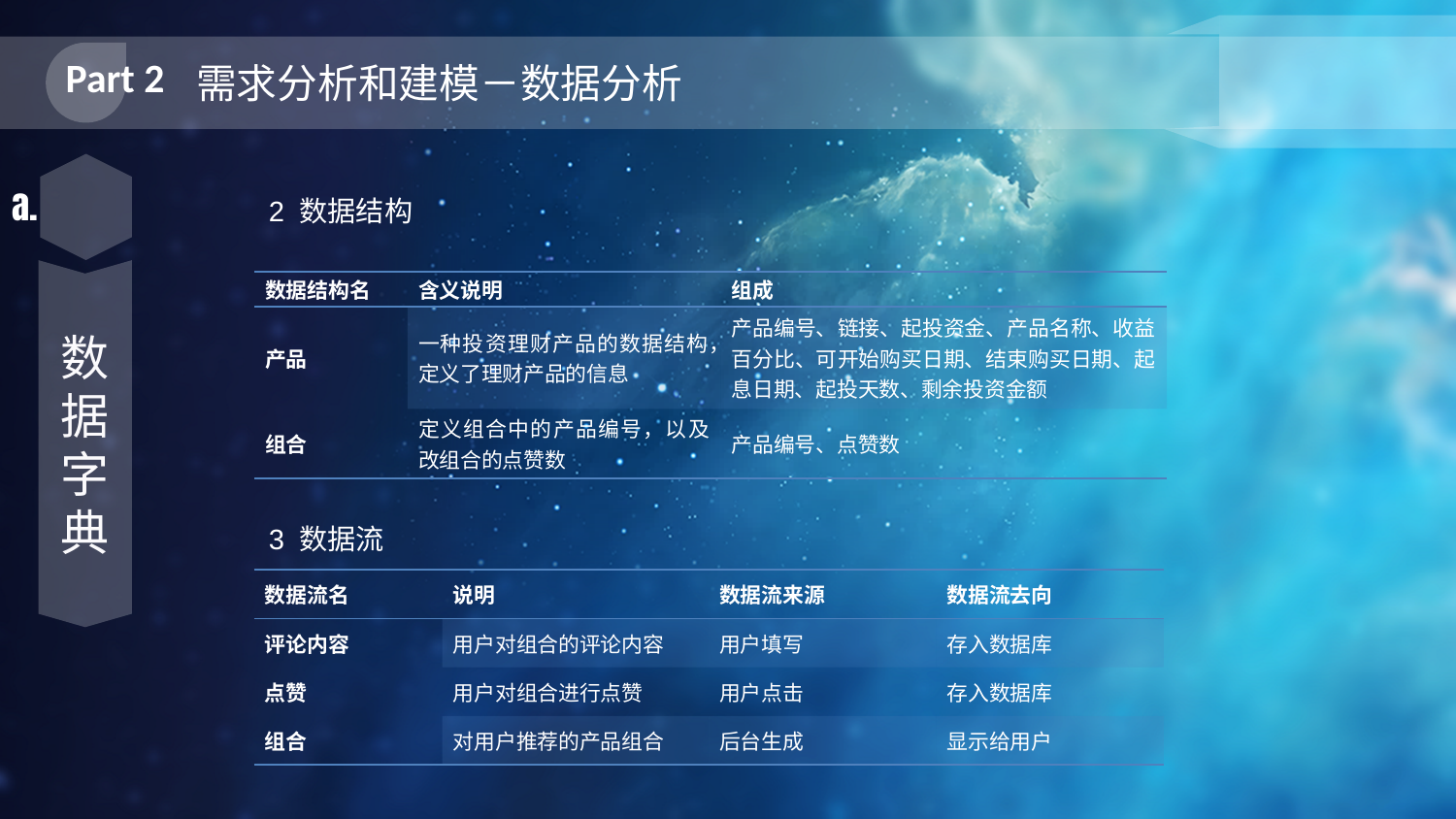

Part 2
需求分析和建模－数据分析

a.
2 数据结构
| 数据结构名 | 含义说明 | 组成 |
| --- | --- | --- |
| 产品 | 一种投资理财产品的数据结构，定义了理财产品的信息 | 产品编号、链接、起投资金、产品名称、收益百分比、可开始购买日期、结束购买日期、起息日期、起投天数、剩余投资金额 |
| 组合 | 定义组合中的产品编号，以及改组合的点赞数 | 产品编号、点赞数 |
数据字典
3 数据流
| 数据流名 | 说明 | 数据流来源 | 数据流去向 |
| --- | --- | --- | --- |
| 评论内容 | 用户对组合的评论内容 | 用户填写 | 存入数据库 |
| 点赞 | 用户对组合进行点赞 | 用户点击 | 存入数据库 |
| 组合 | 对用户推荐的产品组合 | 后台生成 | 显示给用户 |